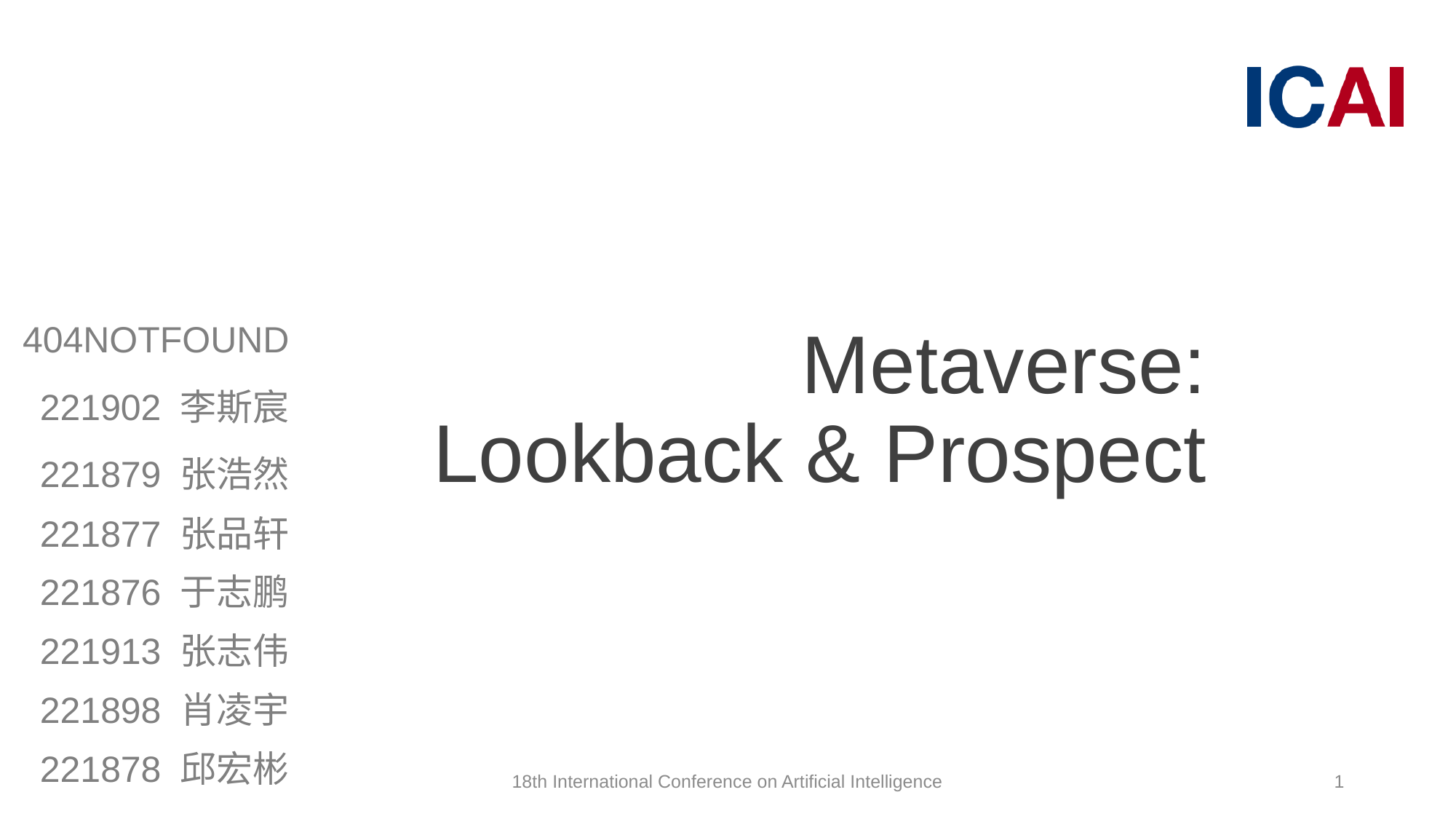

# Metaverse: Lookback & Prospect
404NOTFOUND
221902 李斯宸
221879 张浩然
221877 张品轩
221876 于志鹏
221913 张志伟
221898 肖凌宇
221878 邱宏彬
18th International Conference on Artificial Intelligence
1